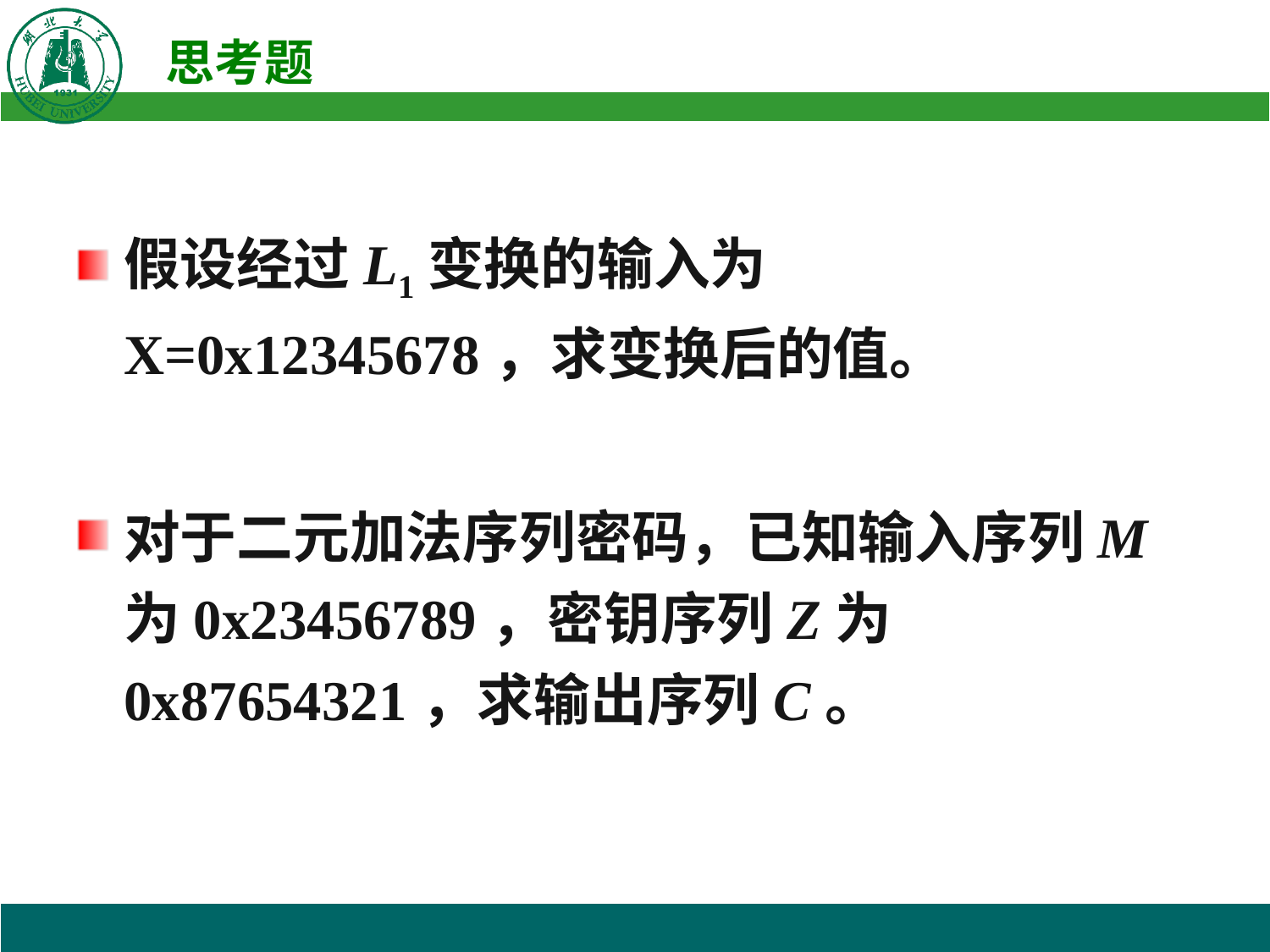

假设经过L1变换的输入为X=0x12345678，求变换后的值。

对于二元加法序列密码，已知输入序列M为0x23456789，密钥序列Z为0x87654321，求输出序列C。